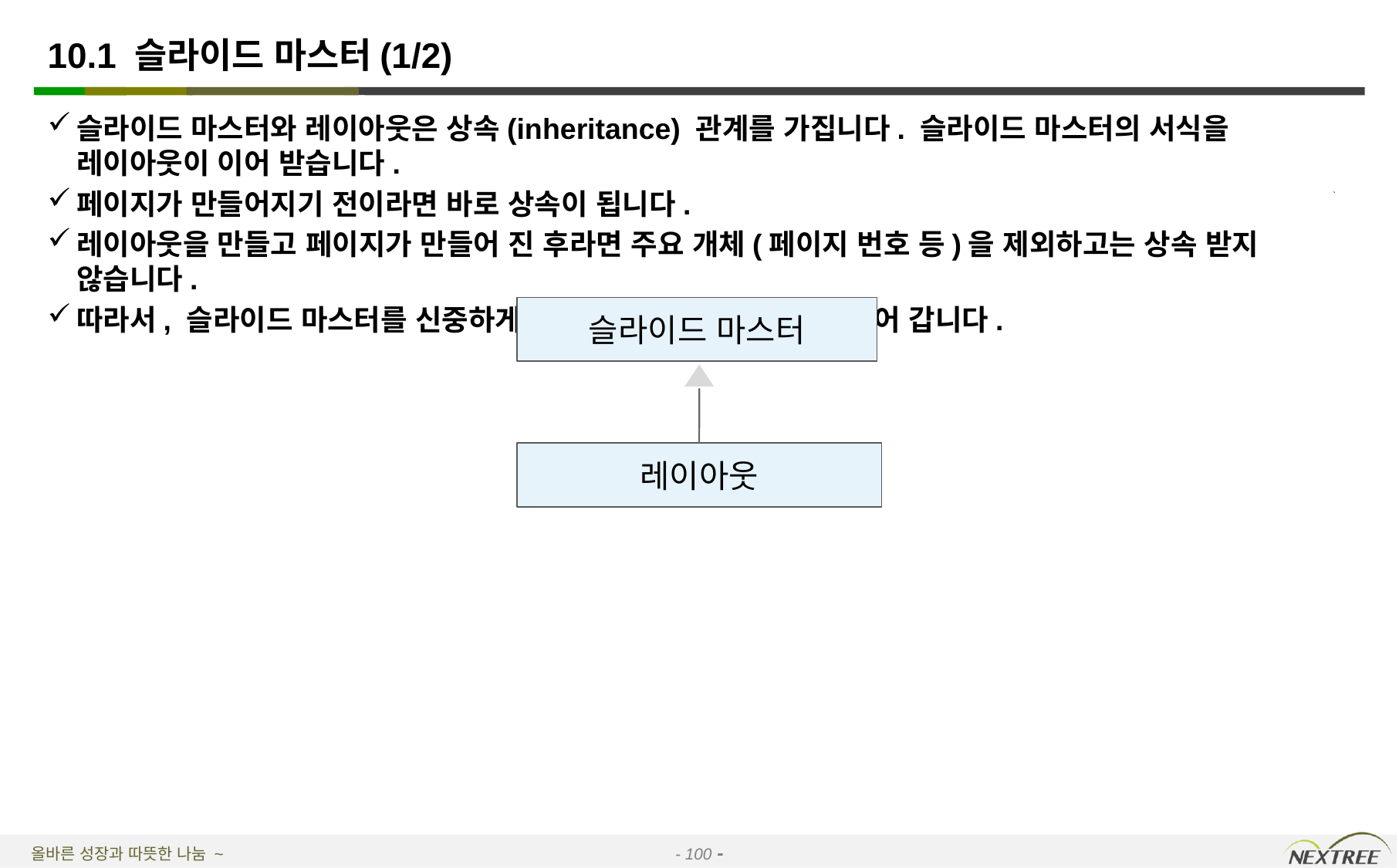

# 10.1 슬라이드 마스터(1/2)
슬라이드 마스터와 레이아웃은 상속(inheritance) 관계를 가집니다. 슬라이드 마스터의 서식을 레이아웃이 이어 받습니다.
페이지가 만들어지기 전이라면 바로 상속이 됩니다.
레이아웃을 만들고 페이지가 만들어 진 후라면 주요 개체(페이지 번호 등)을 제외하고는 상속 받지 않습니다.
따라서, 슬라이드 마스터를 신중하게 설계한 후에 레이아웃을 만들어 갑니다.
슬라이드 마스터

레이아웃